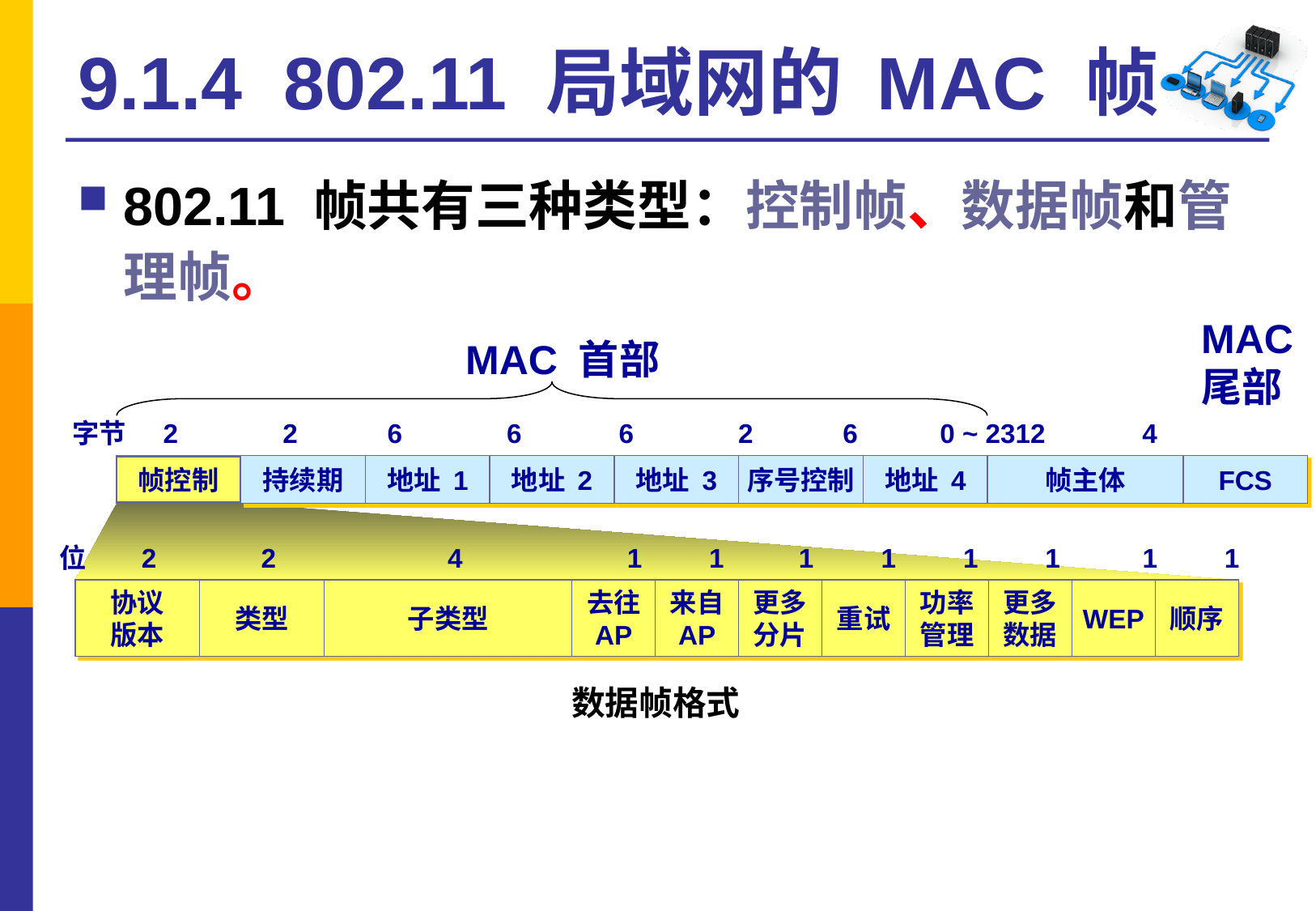

# 9.1.4  802.11 局域网的 MAC 帧
802.11 帧共有三种类型：控制帧、数据帧和管理帧。

MAC
尾部
MAC 首部
字节     2              2            6              6             6              2            6           0 ~ 2312             4
帧控制
持续期
地址 1
地址 2
地址 3
序号控制
地址 4
帧主体
FCS

位        2              2                       4                      1         1          1         1         1         1           1         1
协议
版本
类型
子类型
去往
AP
来自
AP
更多
分片
重试
功率
管理
更多
数据
WEP
顺序
数据帧格式